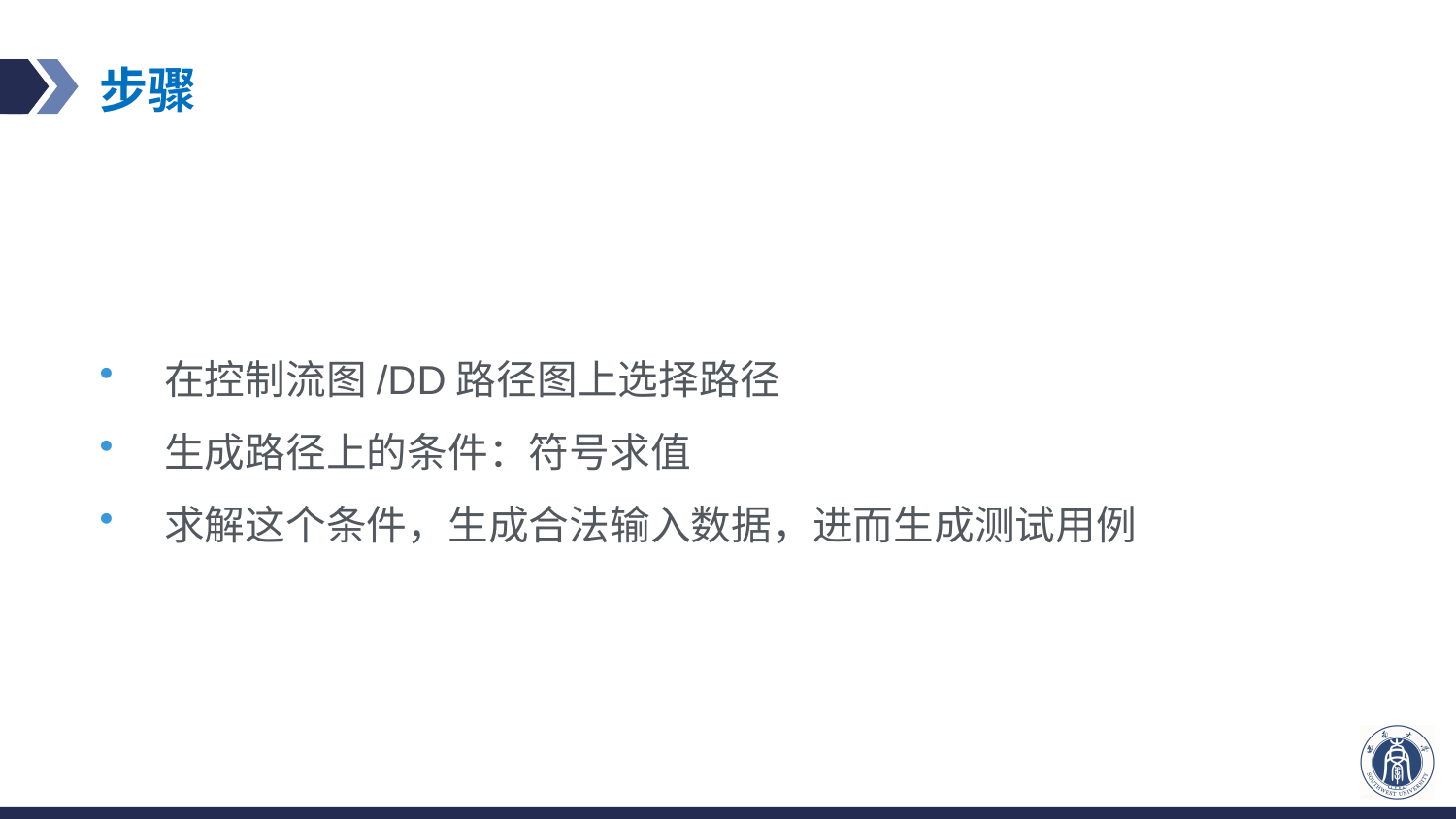

# 步骤
在控制流图/DD路径图上选择路径
生成路径上的条件：符号求值
求解这个条件，生成合法输入数据，进而生成测试用例